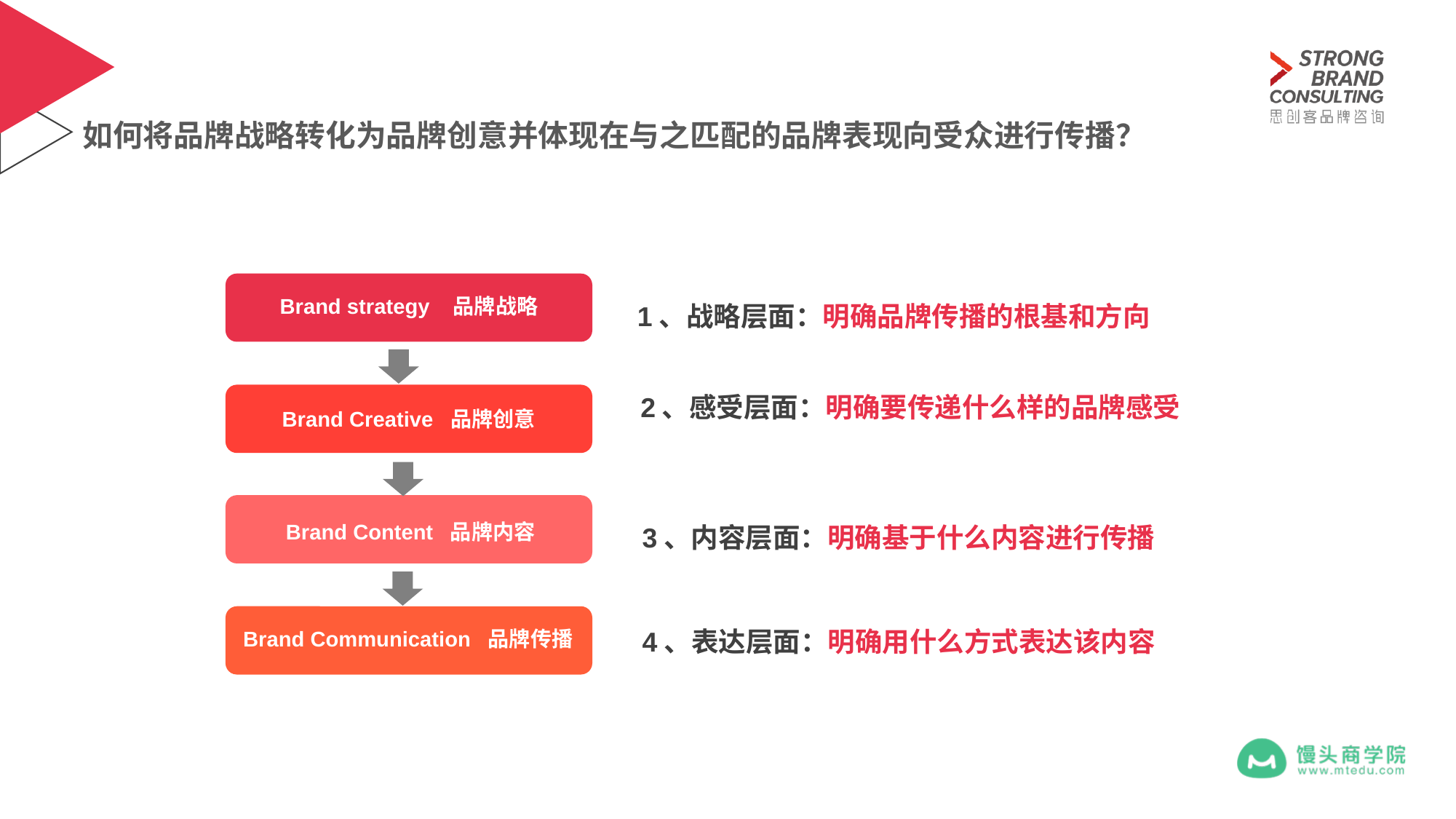

# 如何将品牌战略转化为品牌创意并体现在与之匹配的品牌表现向受众进行传播？
1、战略层面：明确品牌传播的根基和方向

Brand strategy   品牌战略

2、感受层面：明确要传递什么样的品牌感受

Brand Creative  品牌创意

3、内容层面：明确基于什么内容进行传播

Brand Content  品牌内容

4、表达层面：明确用什么方式表达该内容

Brand Communication  品牌传播